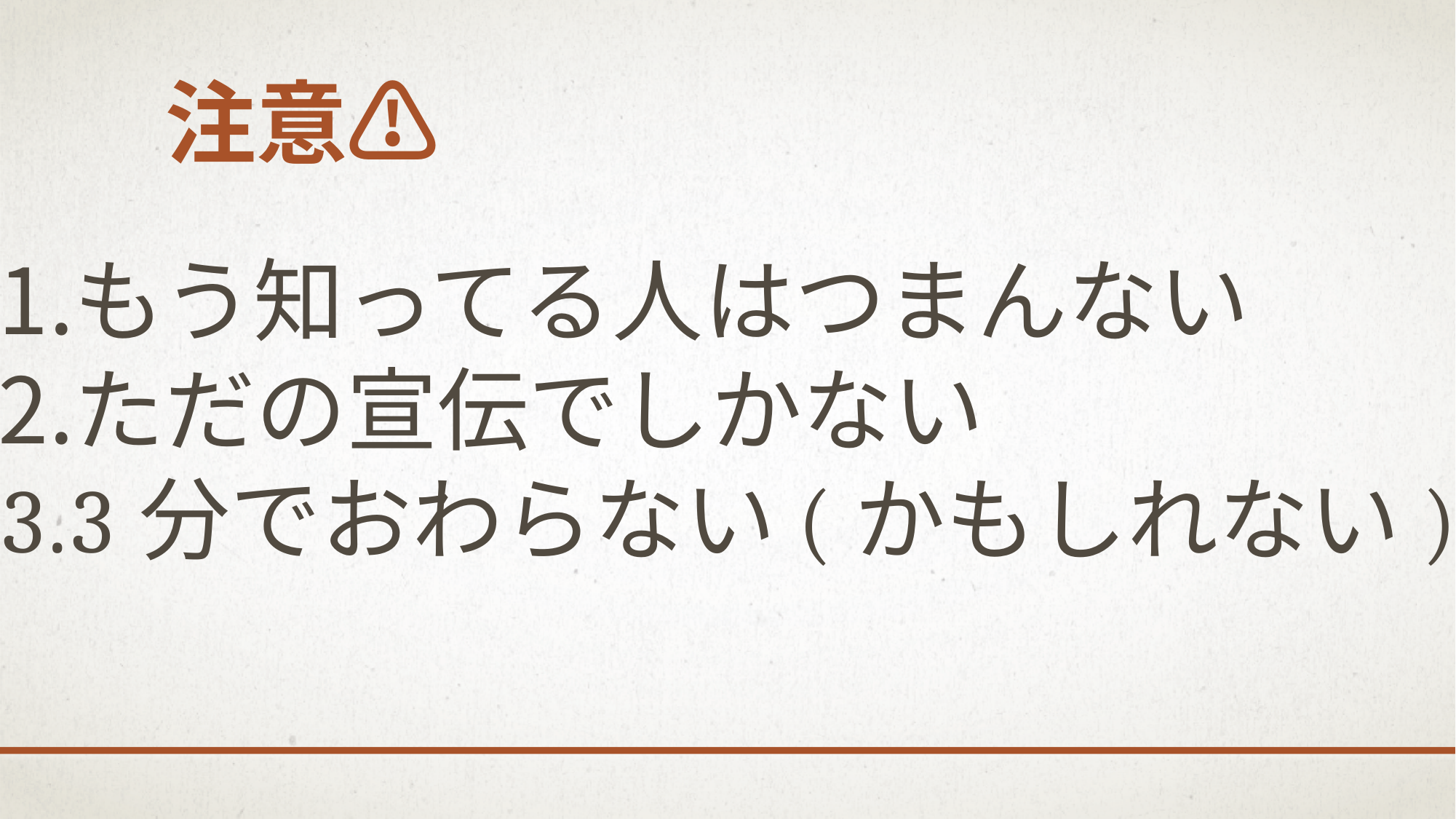

# 注意⚠
もう知ってる人はつまんない
ただの宣伝でしかない
3分でおわらない(かもしれない)